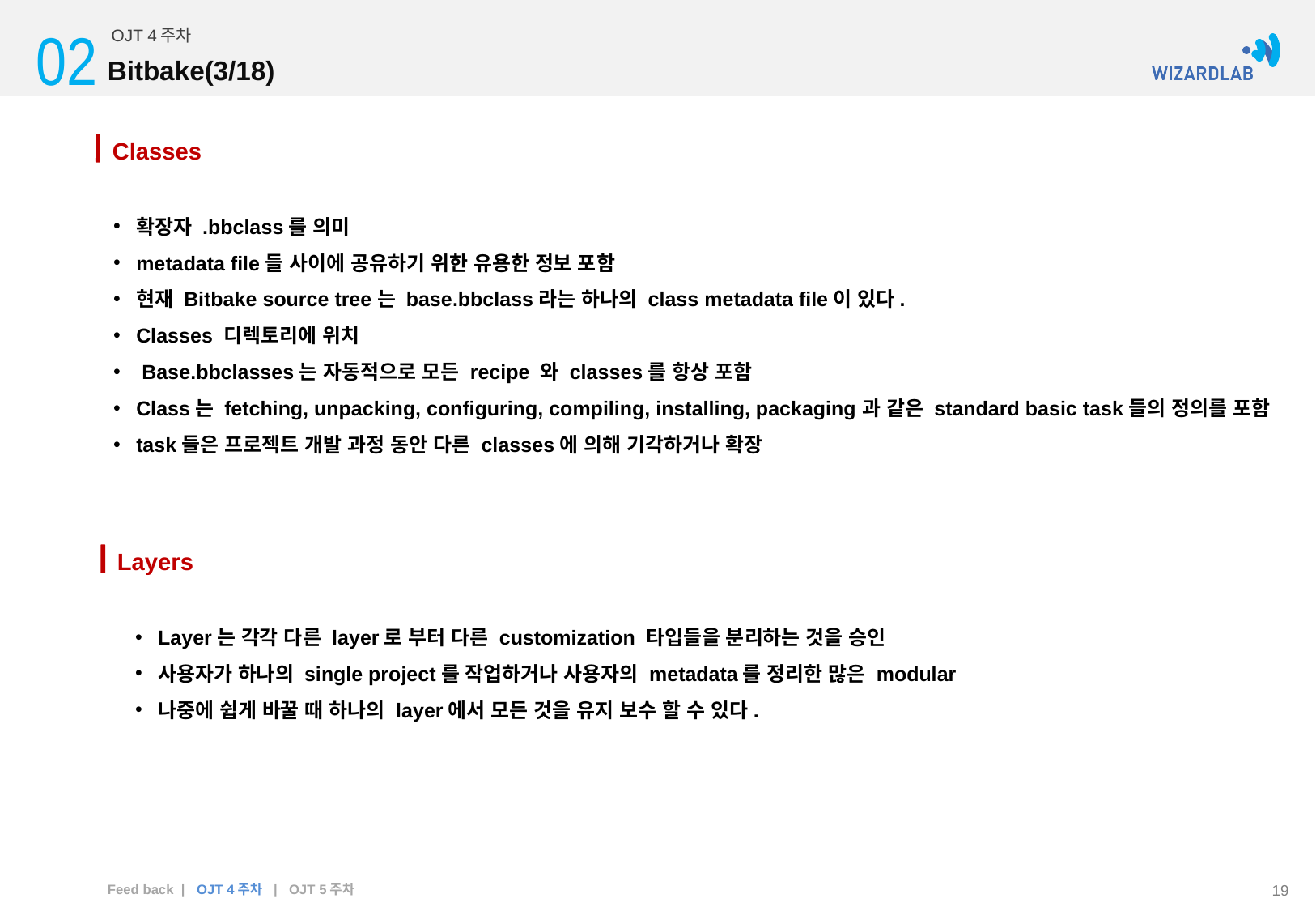

02
OJT 4주차
Bitbake(3/18)

Classes
확장자 .bbclass를 의미
metadata file들 사이에 공유하기 위한 유용한 정보 포함
현재 Bitbake source tree는 base.bbclass라는 하나의 class metadata file이 있다.
Classes 디렉토리에 위치
 Base.bbclasses는 자동적으로 모든 recipe 와 classes를 항상 포함
Class는 fetching, unpacking, configuring, compiling, installing, packaging과 같은 standard basic task들의 정의를 포함
task들은 프로젝트 개발 과정 동안 다른 classes에 의해 기각하거나 확장

Layers
Layer는 각각 다른 layer로 부터 다른 customization 타입들을 분리하는 것을 승인
사용자가 하나의 single project를 작업하거나 사용자의 metadata를 정리한 많은 modular
나중에 쉽게 바꿀 때 하나의 layer에서 모든 것을 유지 보수 할 수 있다.
Feed back  |   OJT 4주차  |   OJT 5주차